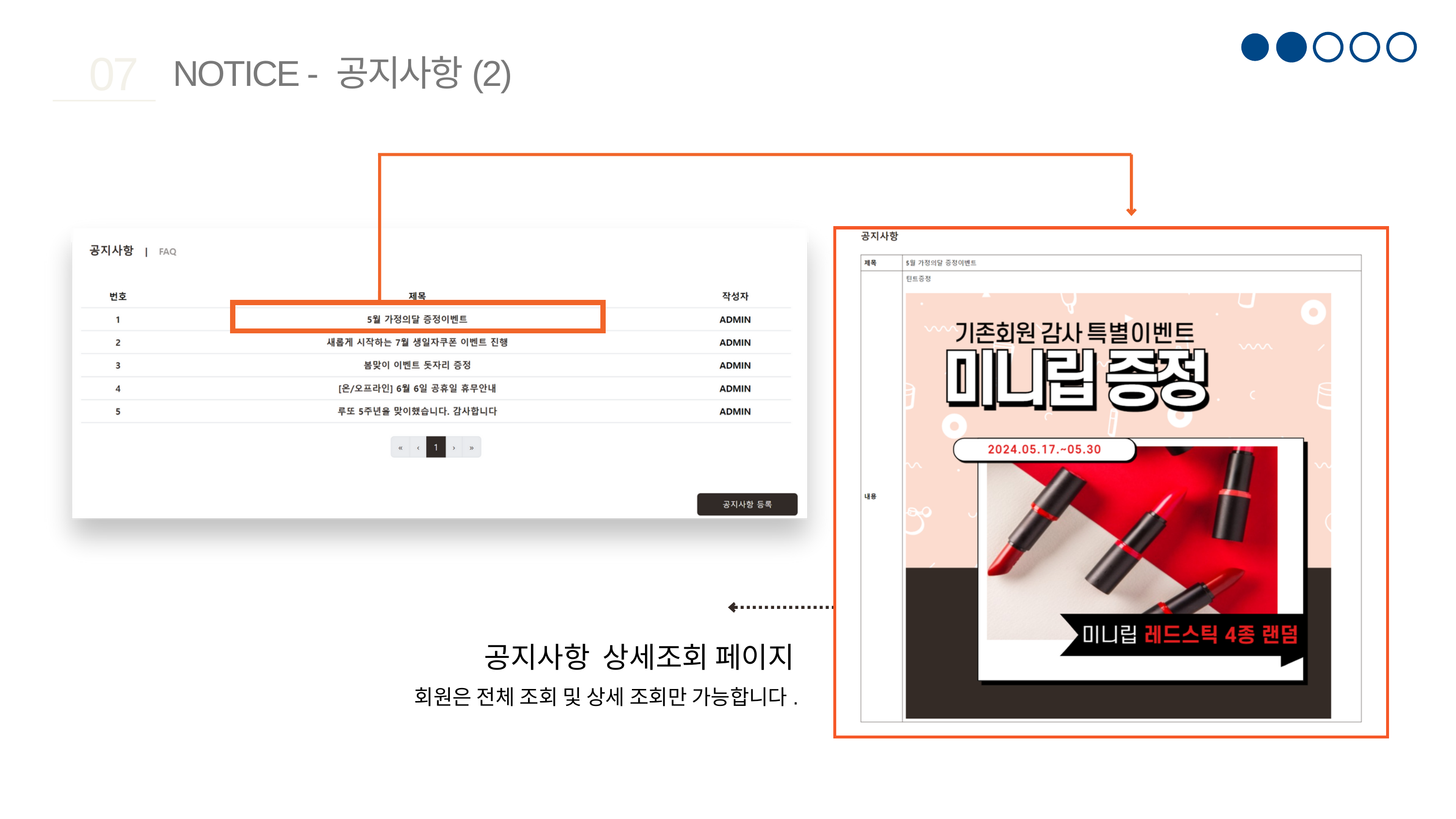

07
NOTICE - 공지사항(2)

공지사항  상세조회 페이지
회원은 전체 조회 및 상세 조회만 가능합니다.